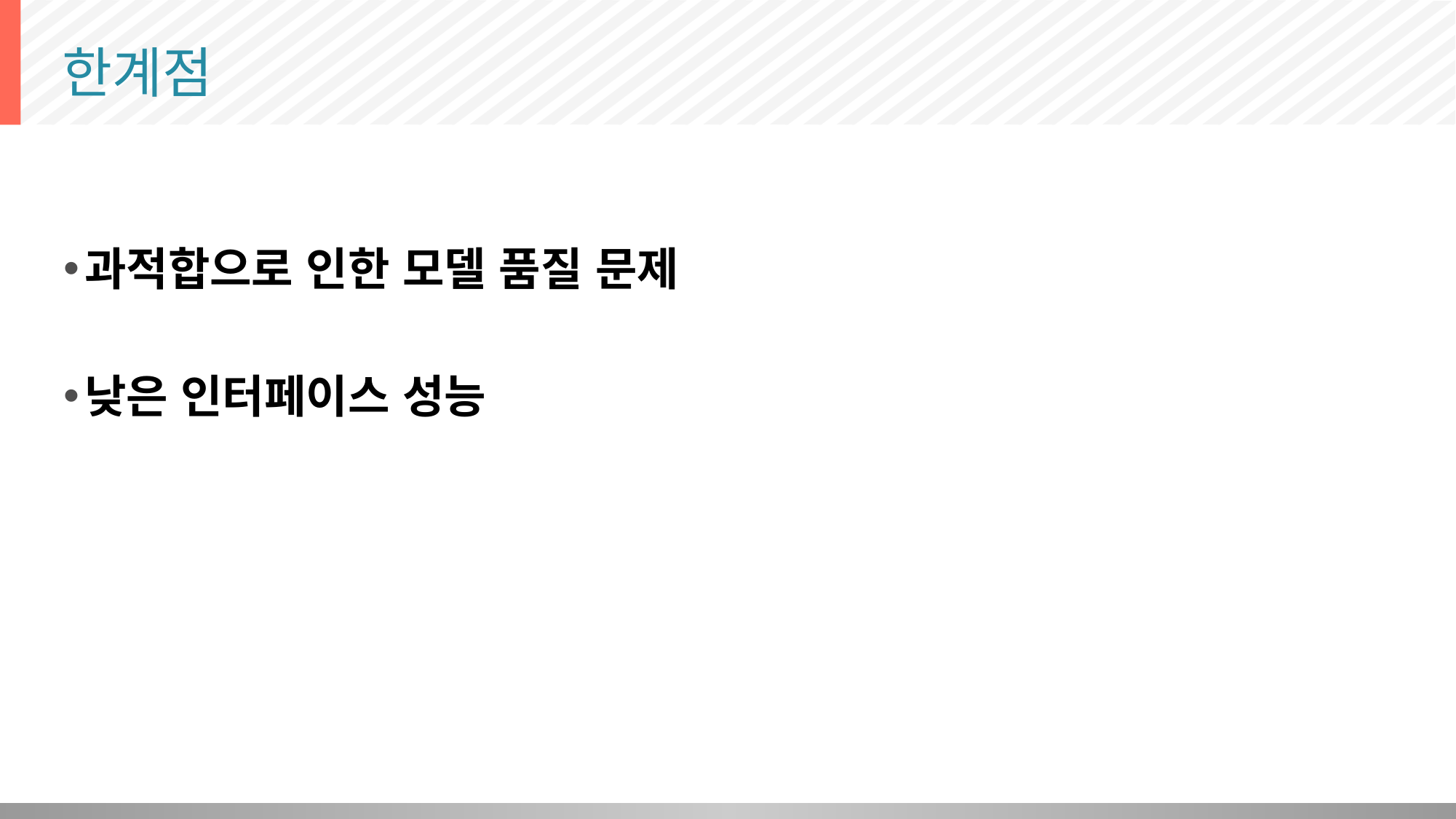

# 한계점
과적합으로 인한 모델 품질 문제

낮은 인터페이스 성능